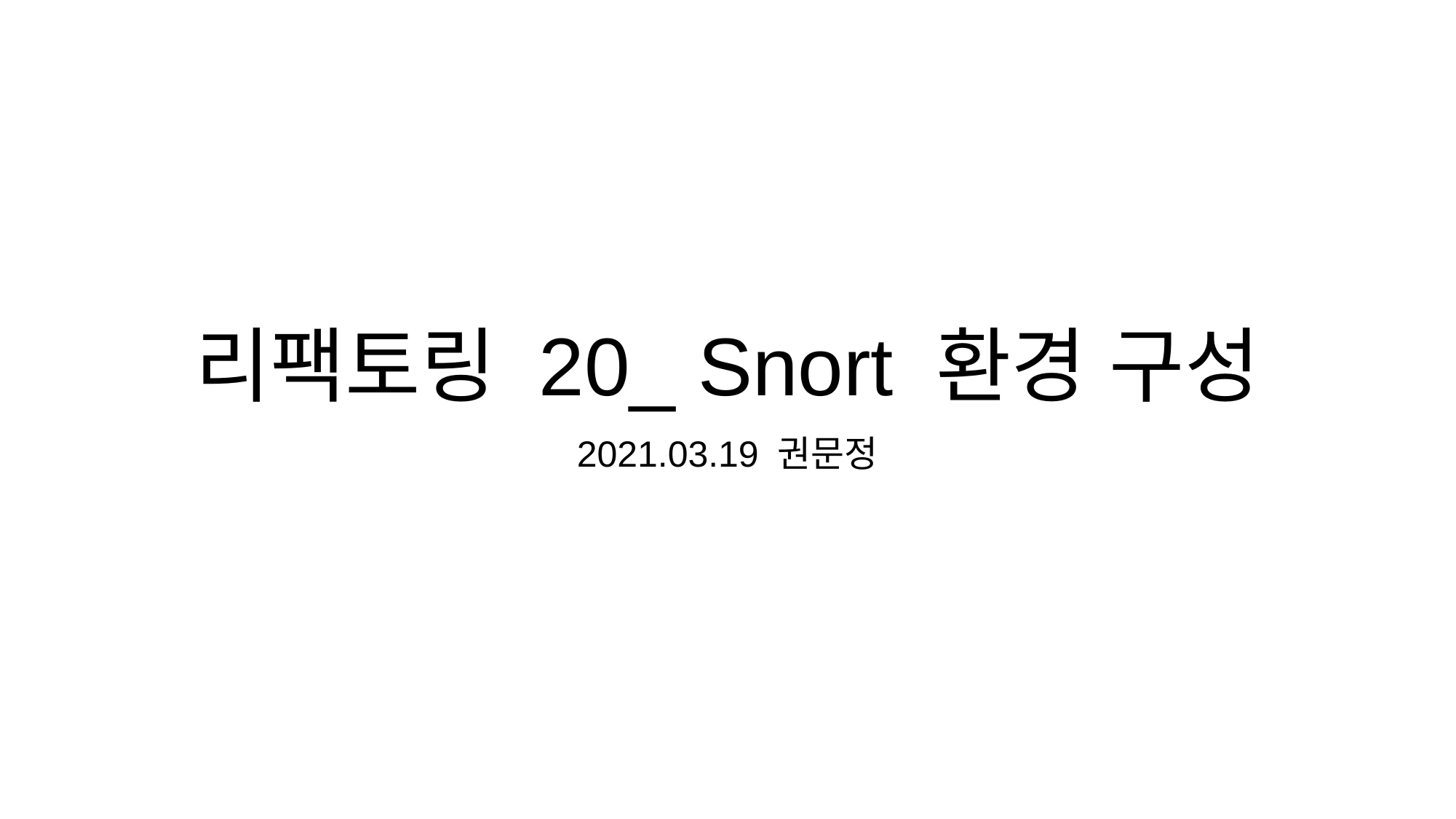

# 리팩토링 20_ Snort 환경 구성
2021.03.19 권문정